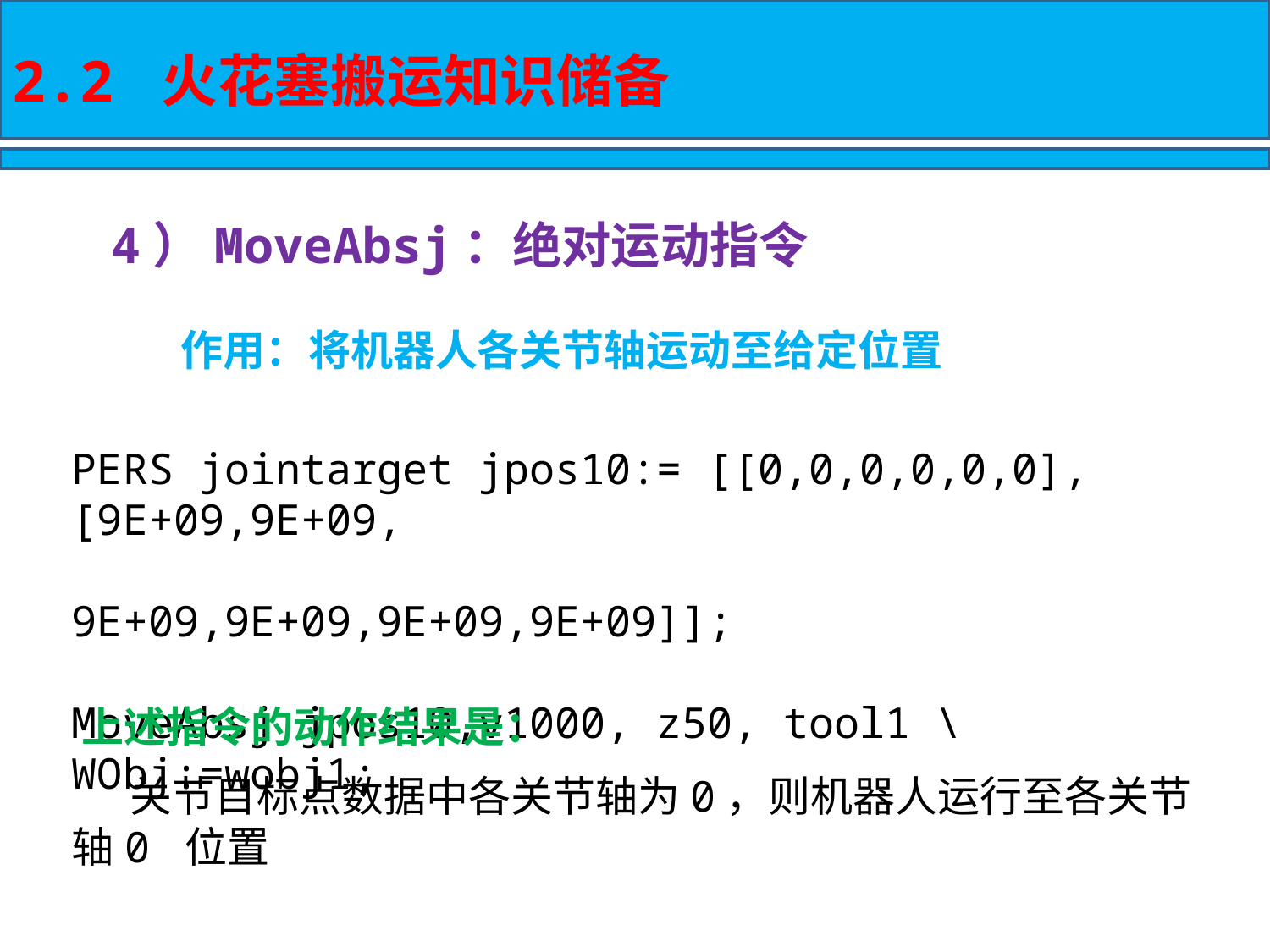

2.2 火花塞搬运知识储备

4）MoveAbsj：绝对运动指令
作用：将机器人各关节轴运动至给定位置
PERS jointarget jpos10:= [[0,0,0,0,0,0],[9E+09,9E+09,
                         9E+09,9E+09,9E+09,9E+09]];

MoveAbsj jpos10,v1000, z50, tool1 \WObj:=wobj1;
上述指令的动作结果是：
     关节目标点数据中各关节轴为0，则机器人运行至各关节轴0 位置